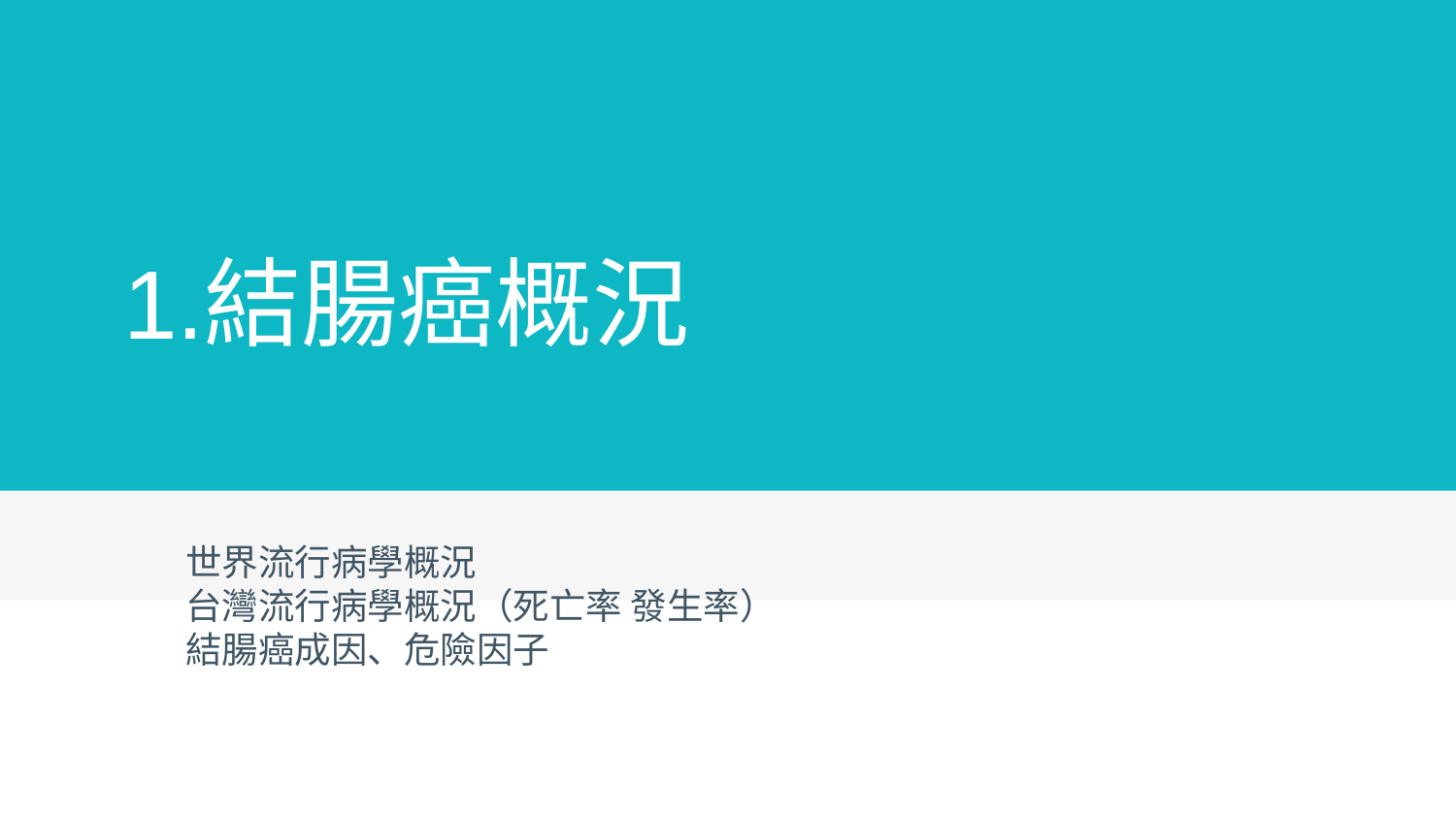

# 結腸癌概況
世界流行病學概況
台灣流行病學概況（死亡率 發生率）
結腸癌成因、危險因子